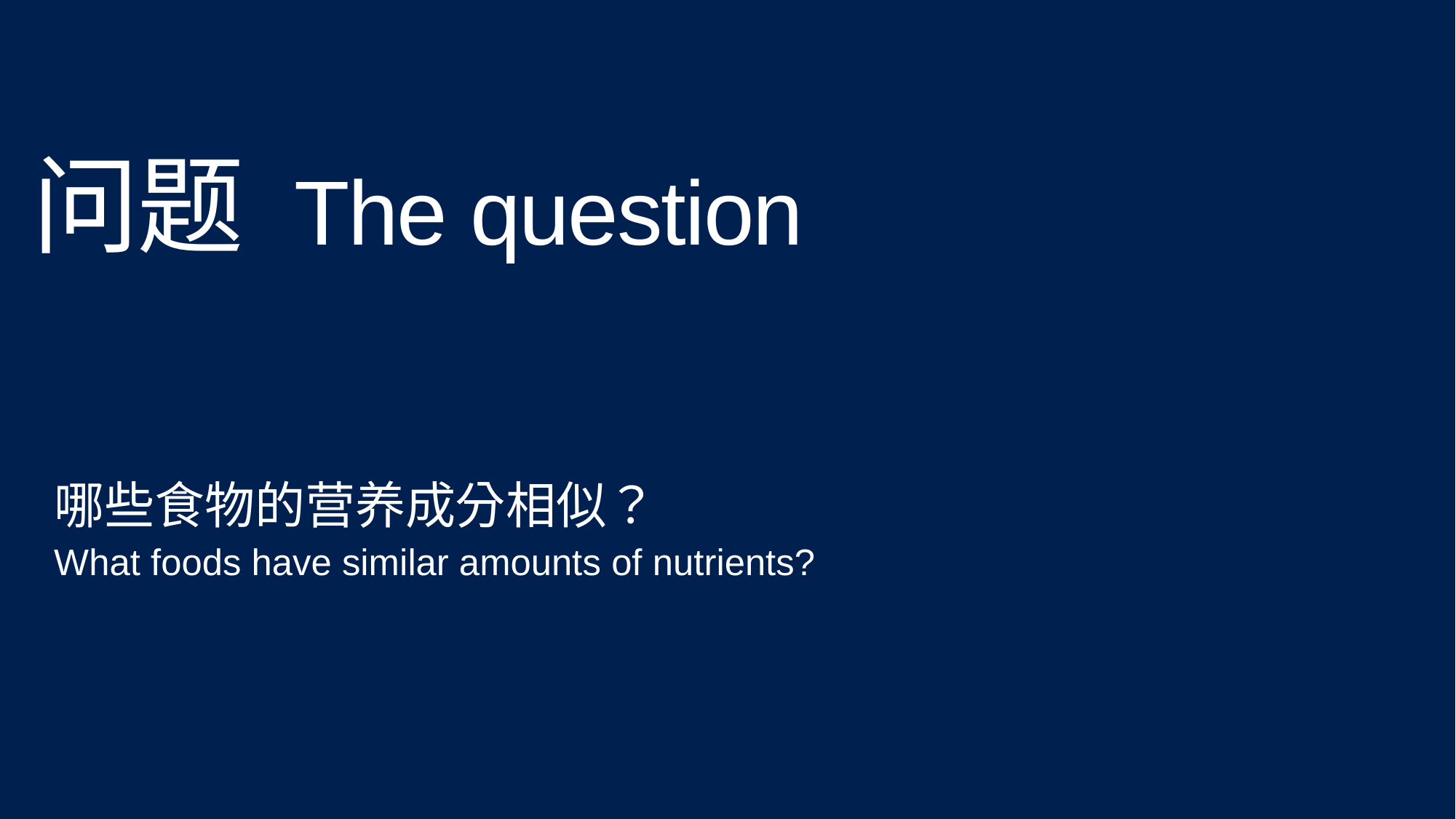

# 问题 The question
哪些食物的营养成分相似？
What foods have similar amounts of nutrients?